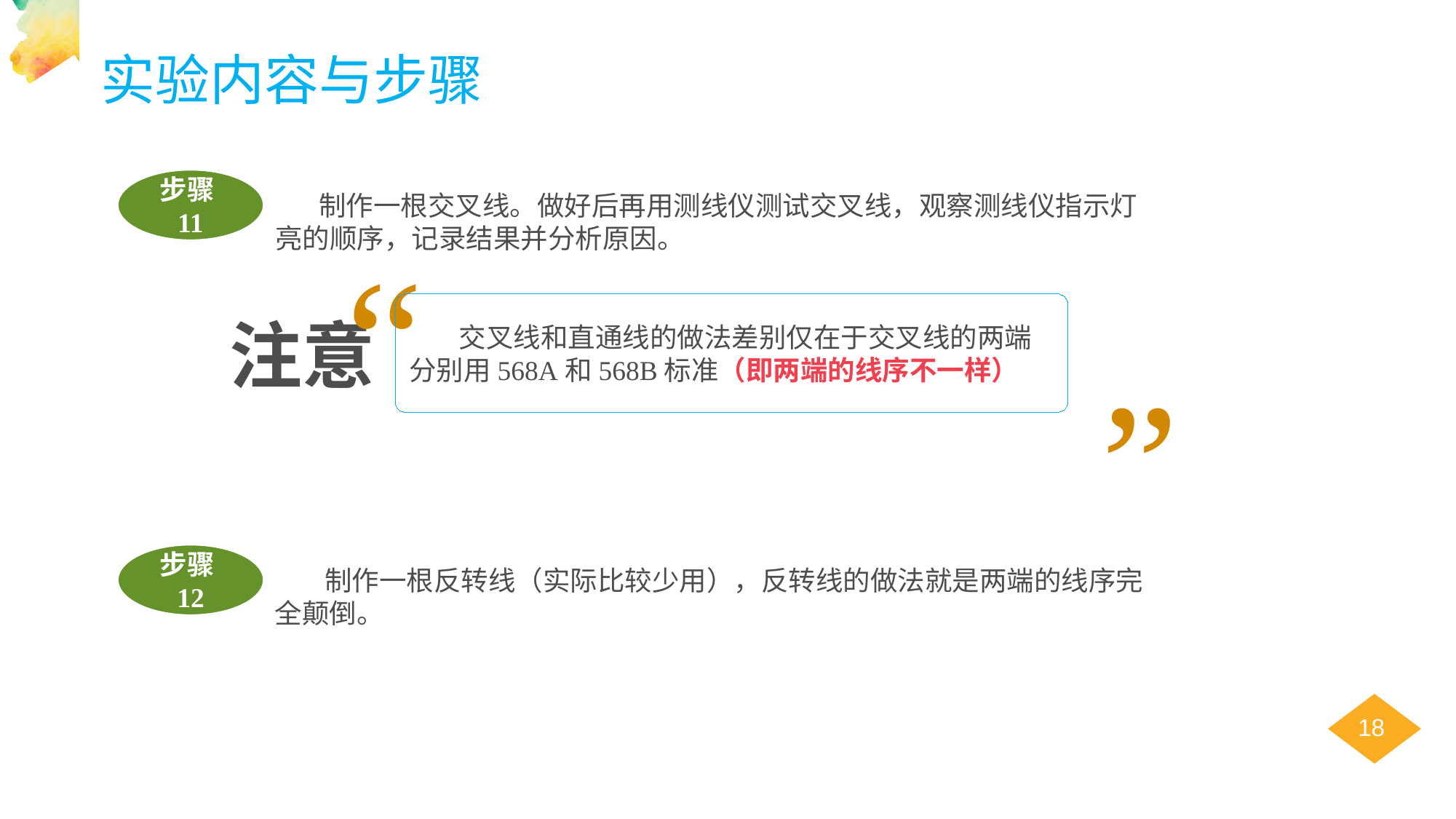

实验内容与步骤
步骤11
      制作一根交叉线。做好后再用测线仪测试交叉线，观察测线仪指示灯亮的顺序，记录结果并分析原因。
“
       交叉线和直通线的做法差别仅在于交叉线的两端分别用568A和568B标准（即两端的线序不一样）
”
注意
步骤12
       制作一根反转线（实际比较少用），反转线的做法就是两端的线序完全颠倒。